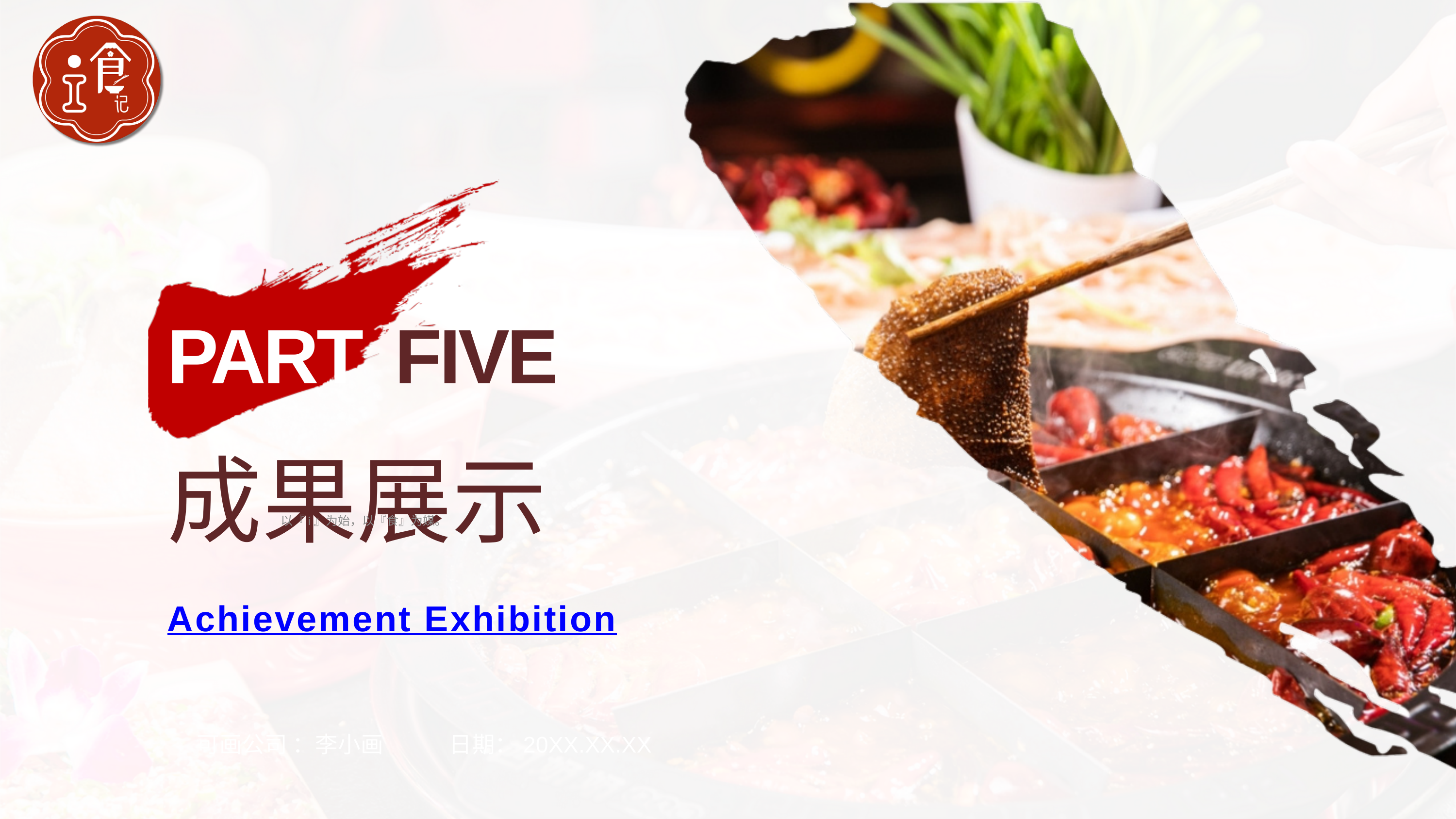

PART
FIVE
成果展示

以『i』为始，以『食』为媒。
Achievement Exhibition
可画公司 ：李小画             日期：20XX.XX.XX